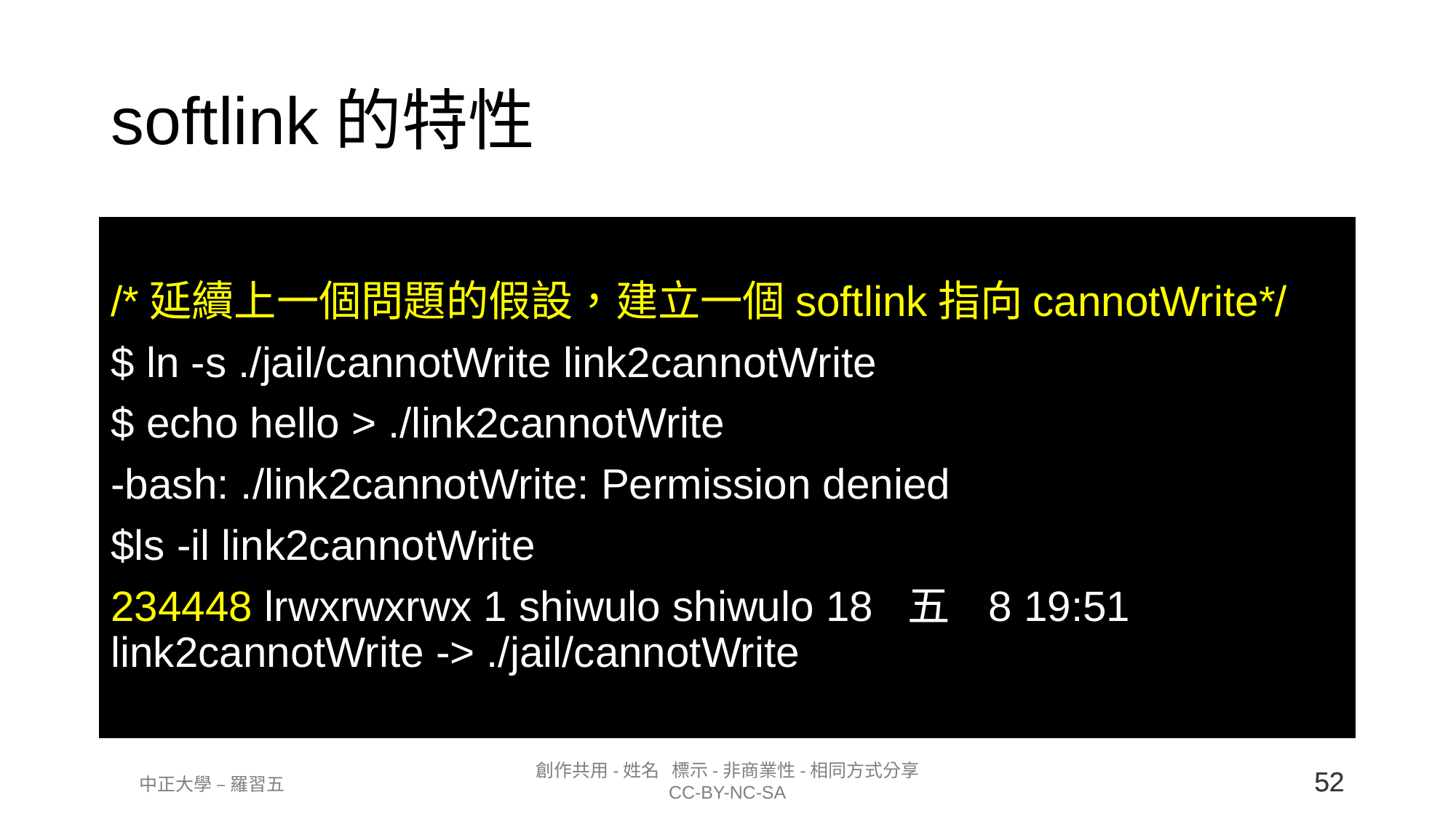

# softlink的特性
/*延續上一個問題的假設，建立一個softlink指向cannotWrite*/
$ ln -s ./jail/cannotWrite link2cannotWrite
$ echo hello > ./link2cannotWrite
-bash: ./link2cannotWrite: Permission denied
$ls -il link2cannotWrite
234448 lrwxrwxrwx 1 shiwulo shiwulo 18  五   8 19:51 link2cannotWrite -> ./jail/cannotWrite